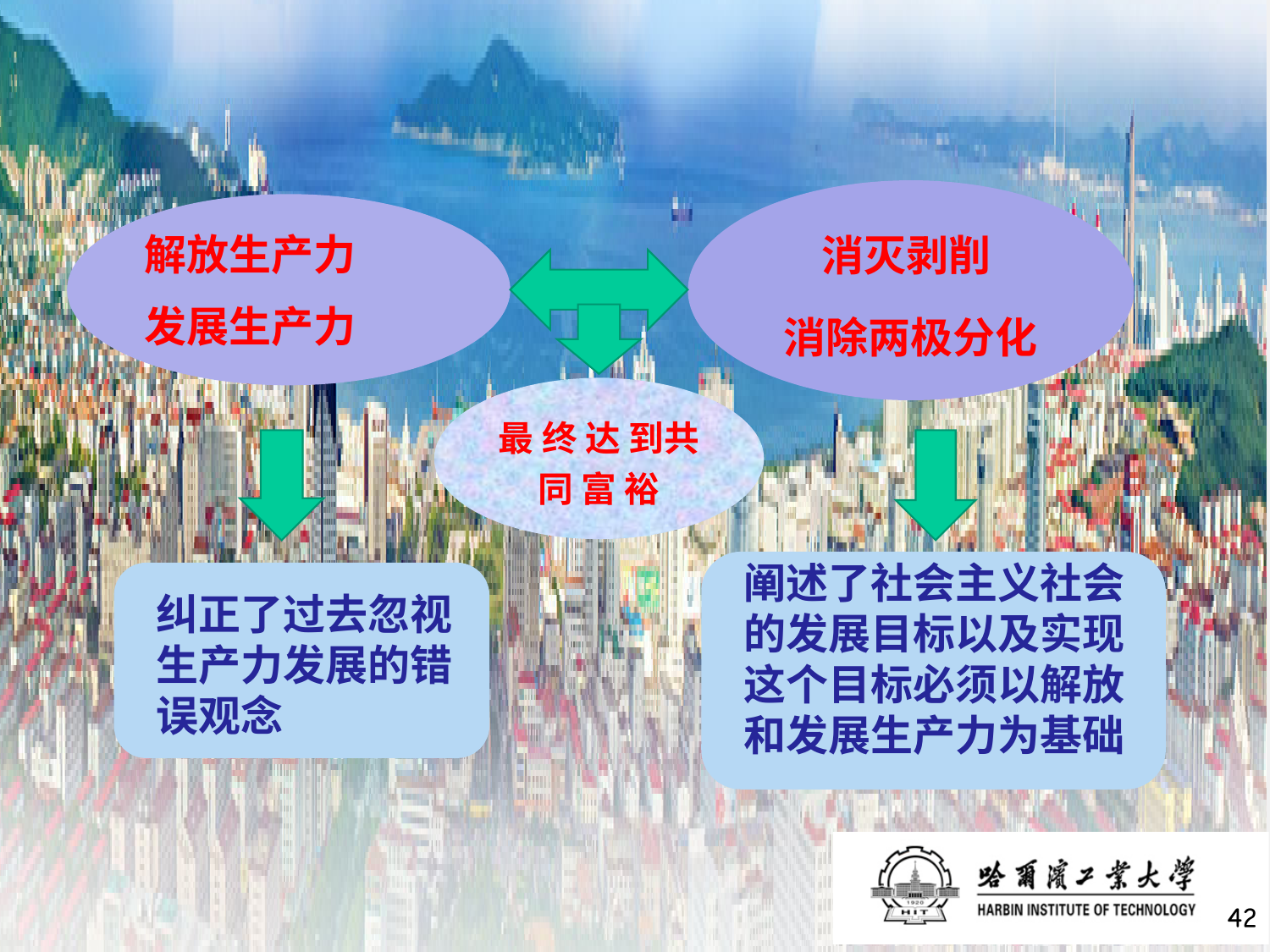

消灭剥削
消除两极分化
解放生产力
发展生产力

最 终 达 到共 同 富 裕

纠正了过去忽视生产力发展的错误观念

阐述了社会主义社会的发展目标以及实现这个目标必须以解放和发展生产力为基础

42